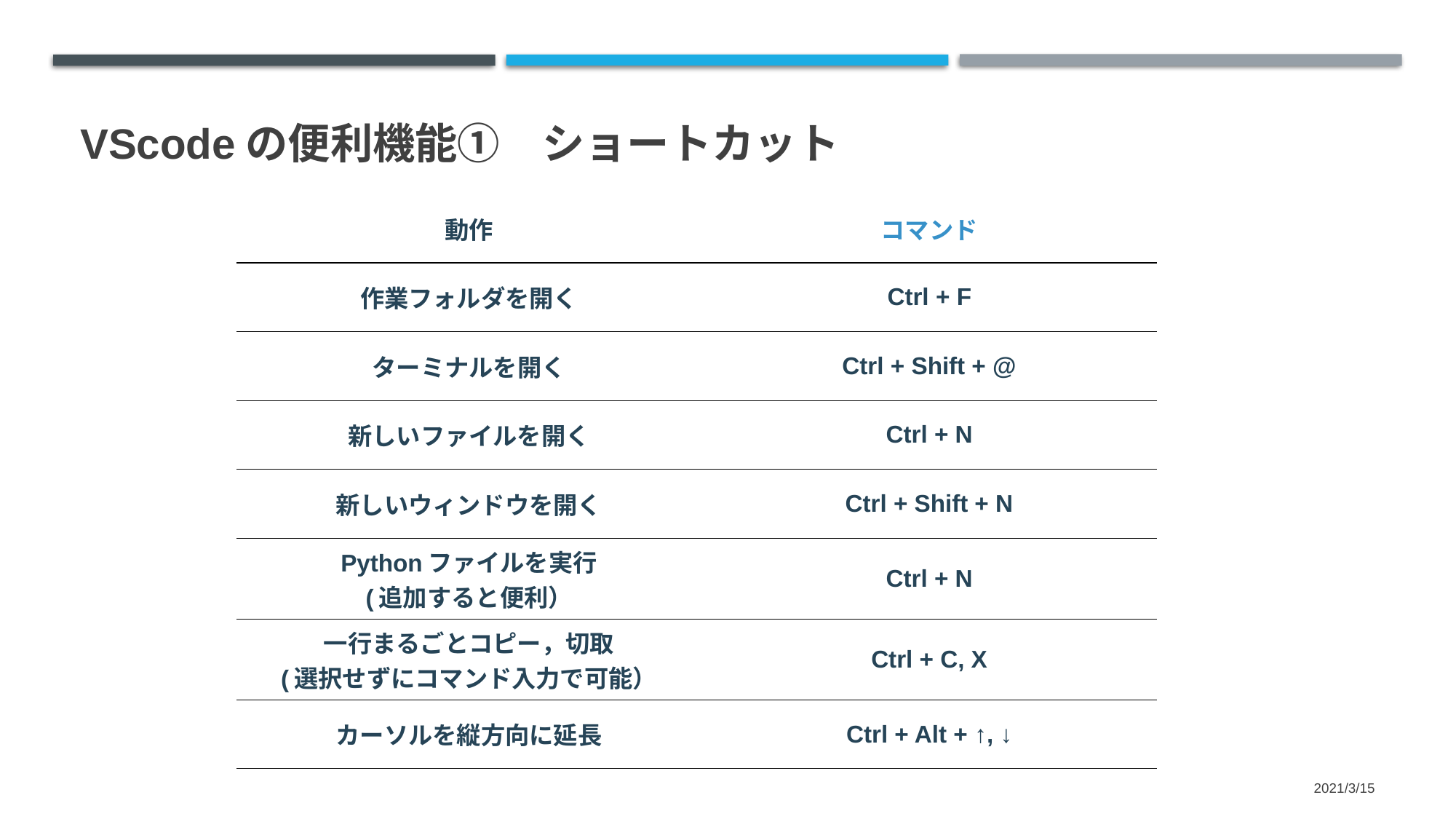

# VScodeの便利機能①　ショートカット
| 動作 | コマンド |
| --- | --- |
| 作業フォルダを開く | Ctrl + F |
| ターミナルを開く | Ctrl + Shift + @ |
| 新しいファイルを開く | Ctrl + N |
| 新しいウィンドウを開く | Ctrl + Shift + N |
| Pythonファイルを実行 (追加すると便利） | Ctrl + N |
| 一行まるごとコピー，切取 (選択せずにコマンド入力で可能） | Ctrl + C, X |
| カーソルを縦方向に延長 | Ctrl + Alt + ↑, ↓ |
2021/3/15